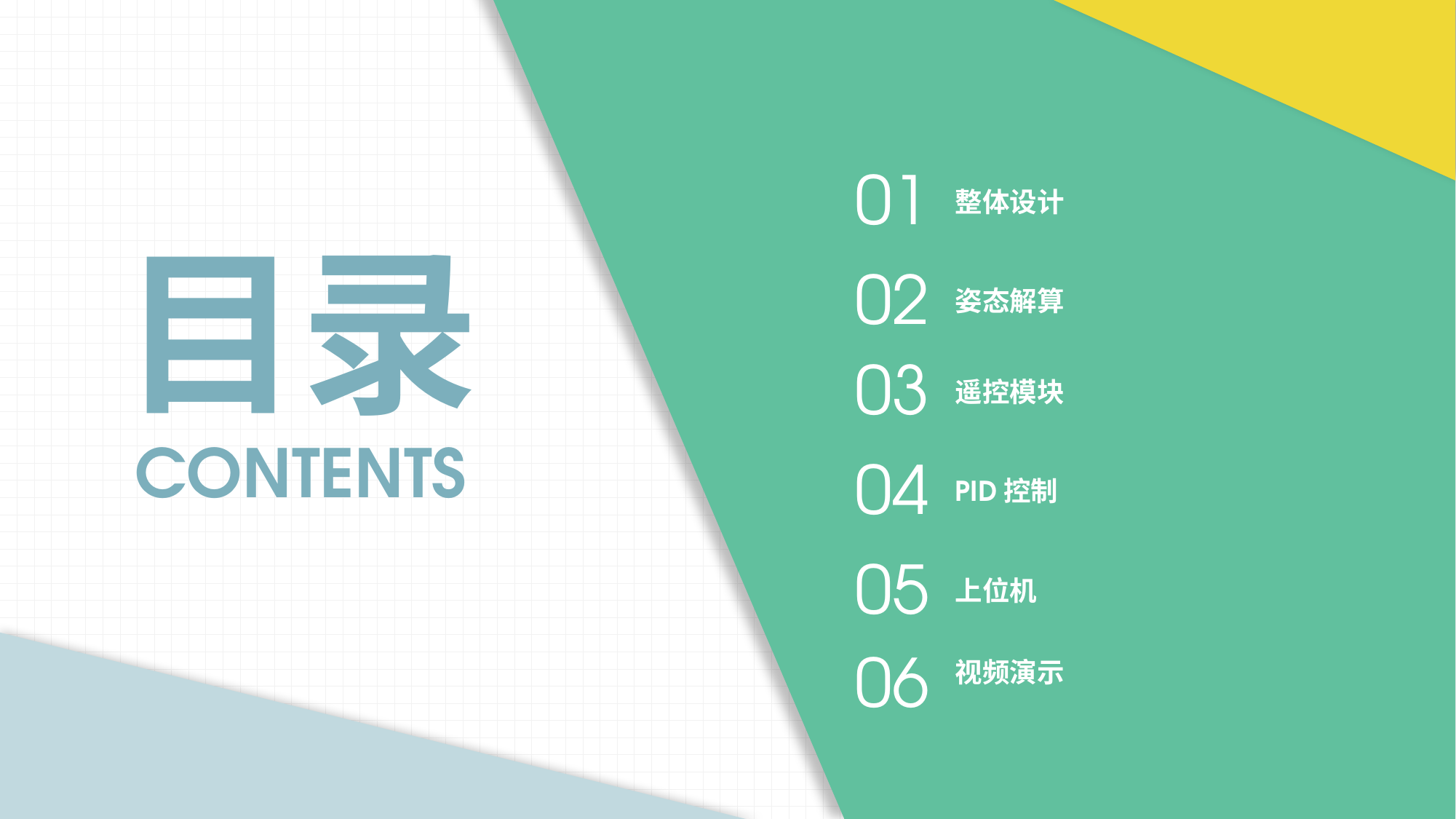

01
整体设计
02
姿态解算
03
遥控模块
04
PID控制
05
上位机
06
视频演示